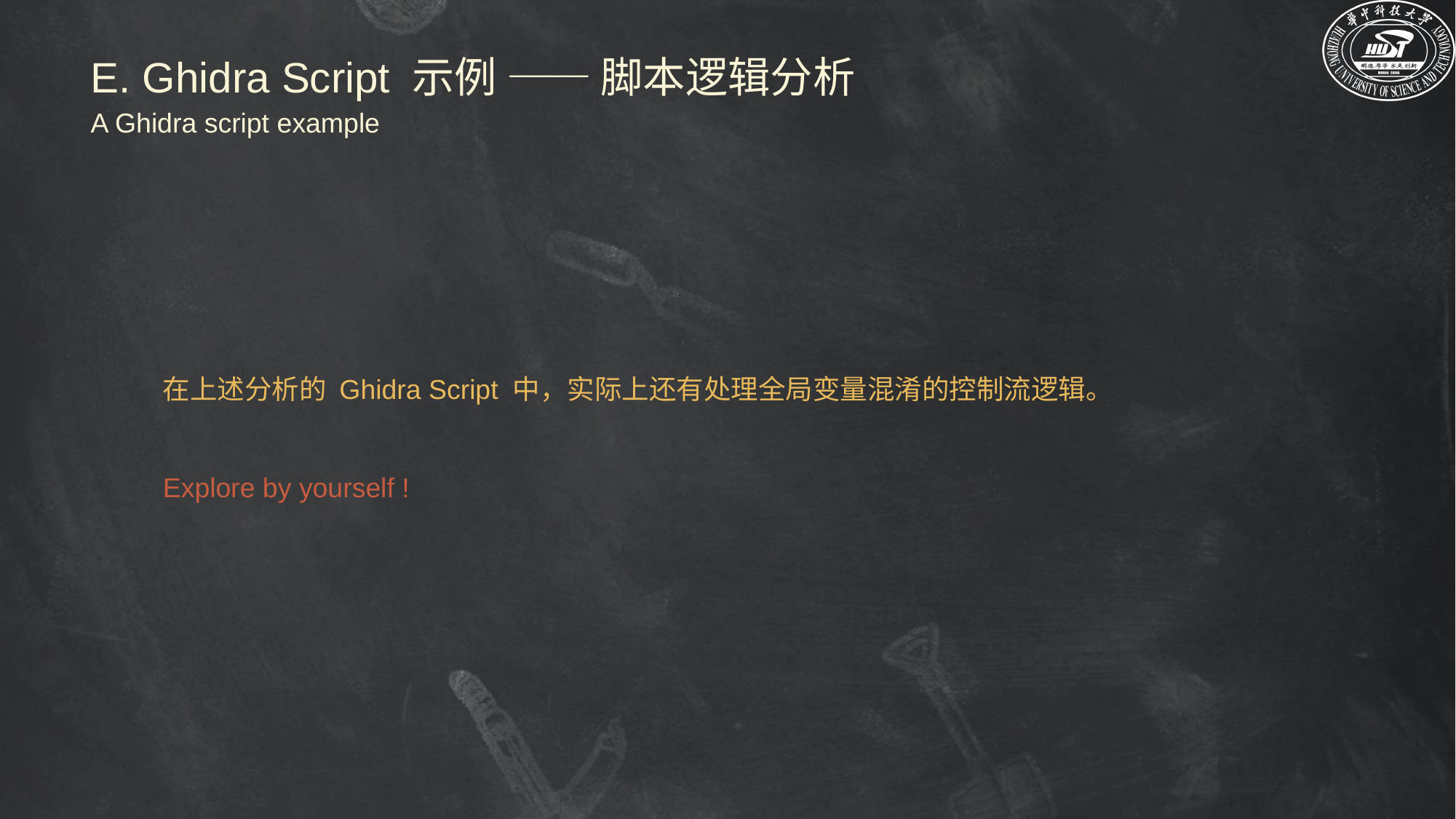

E. Ghidra Script 示例 —— 脚本逻辑分析
A Ghidra script example
在上述分析的 Ghidra Script 中，实际上还有处理全局变量混淆的控制流逻辑。

Explore by yourself !